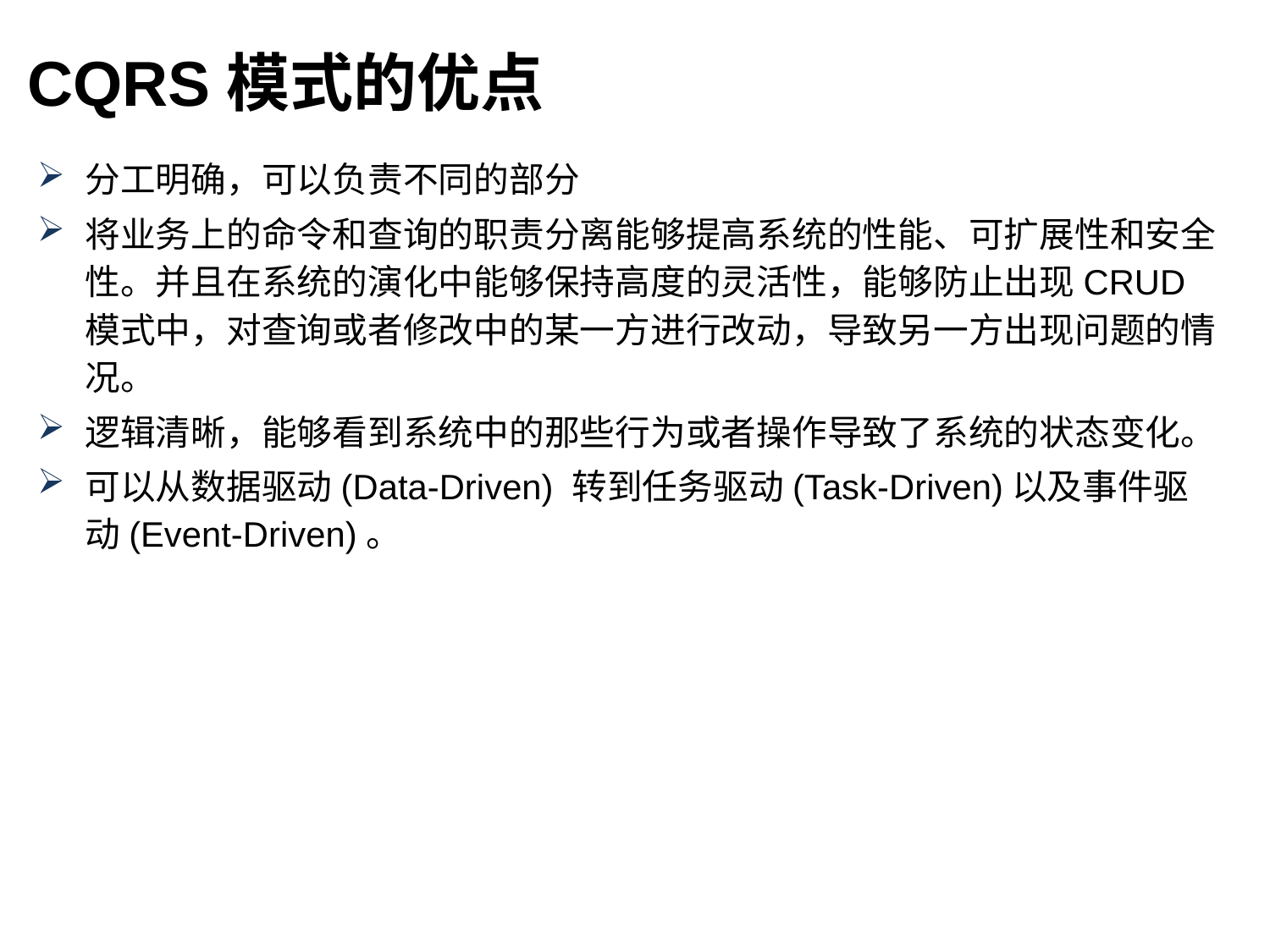

CQRS模式的优点
分工明确，可以负责不同的部分
将业务上的命令和查询的职责分离能够提高系统的性能、可扩展性和安全性。并且在系统的演化中能够保持高度的灵活性，能够防止出现CRUD模式中，对查询或者修改中的某一方进行改动，导致另一方出现问题的情况。
逻辑清晰，能够看到系统中的那些行为或者操作导致了系统的状态变化。
可以从数据驱动(Data-Driven) 转到任务驱动(Task-Driven)以及事件驱动(Event-Driven)。